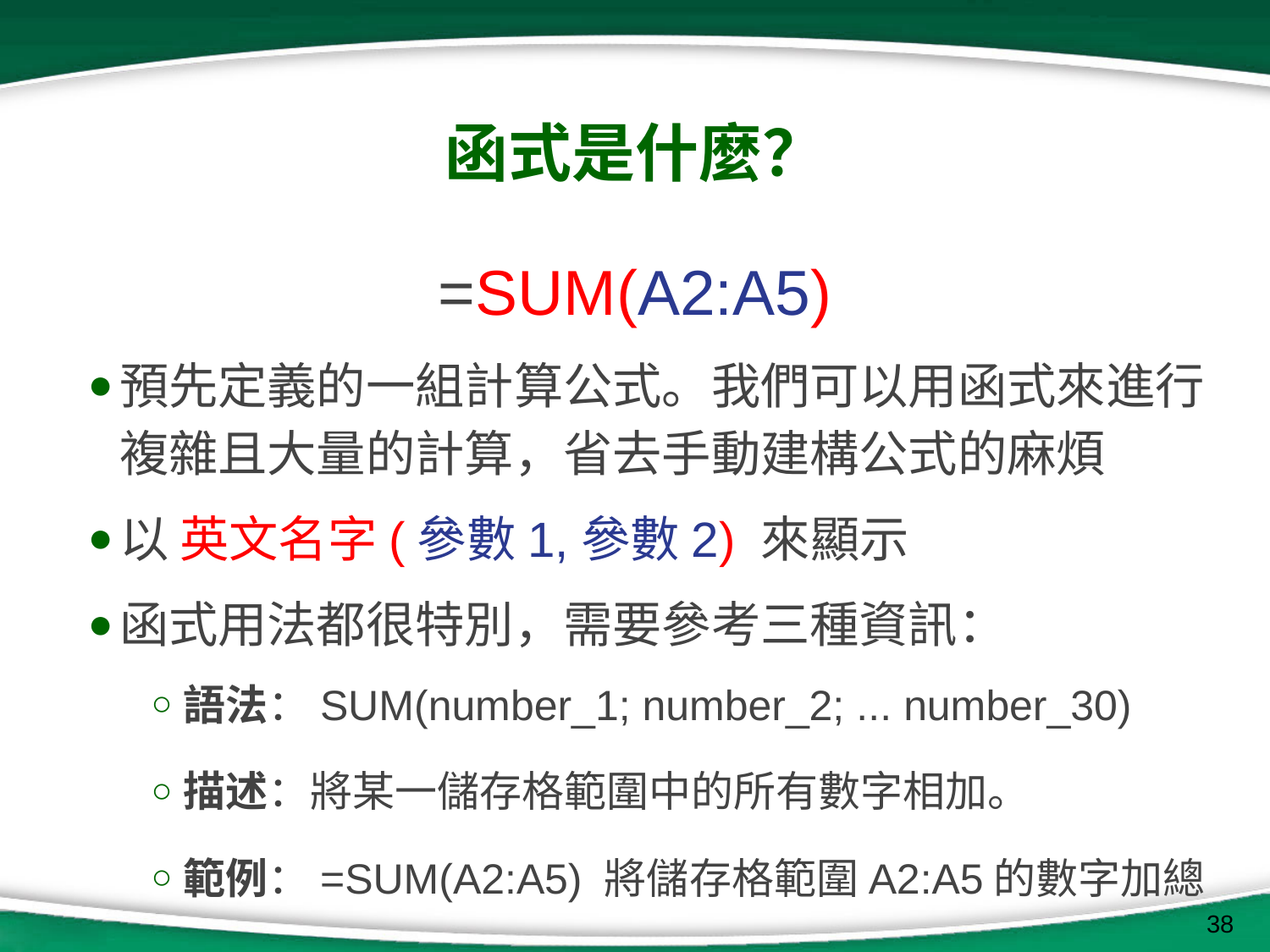

# 函式是什麼？
=SUM(A2:A5)
預先定義的一組計算公式。我們可以用函式來進行複雜且大量的計算，省去手動建構公式的麻煩
以 英文名字(參數1,參數2) 來顯示
函式用法都很特別，需要參考三種資訊：
語法：SUM(number_1; number_2; ... number_30)
描述：將某一儲存格範圍中的所有數字相加。
範例：=SUM(A2:A5) 將儲存格範圍A2:A5的數字加總
38